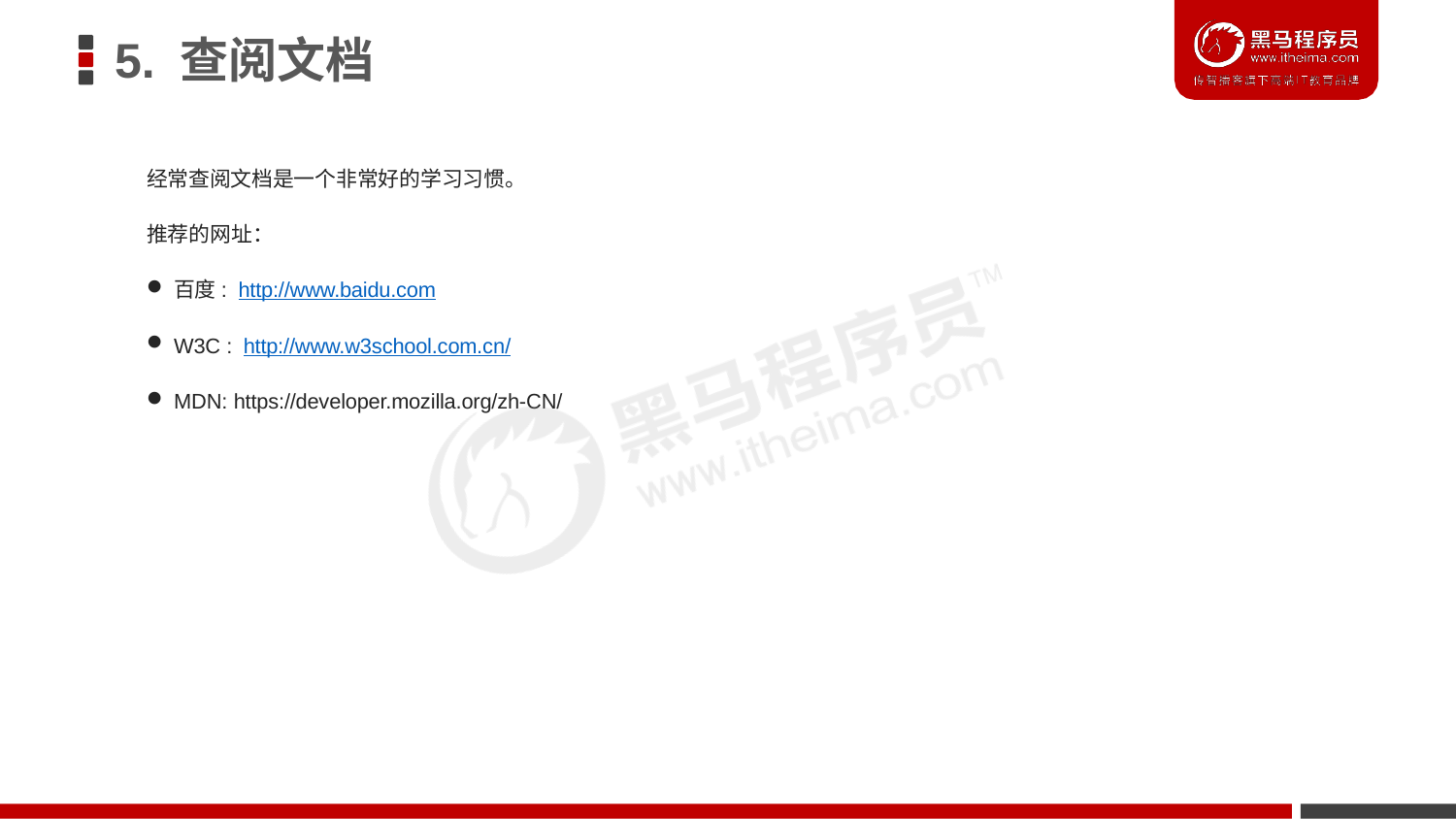

# 5. 查阅文档
经常查阅文档是一个非常好的学习习惯。

推荐的网址：

百度: http://www.baidu.com

W3C : http://www.w3school.com.cn/

MDN: https://developer.mozilla.org/zh-CN/